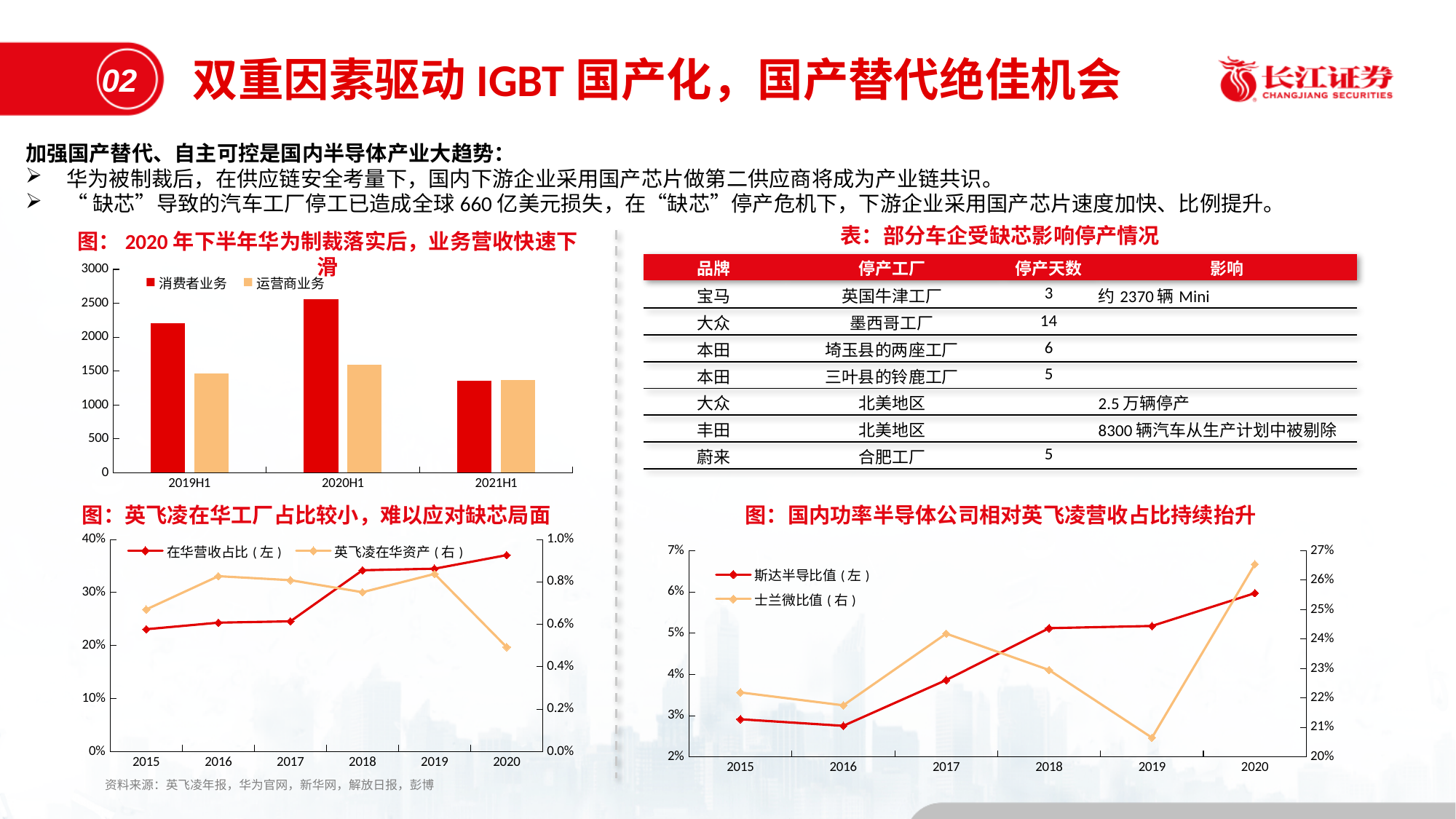

双重因素驱动IGBT国产化，国产替代绝佳机会
02
加强国产替代、自主可控是国内半导体产业大趋势：
华为被制裁后，在供应链安全考量下，国内下游企业采用国产芯片做第二供应商将成为产业链共识。
“缺芯”导致的汽车工厂停工已造成全球660亿美元损失，在“缺芯”停产危机下，下游企业采用国产芯片速度加快、比例提升。
表：部分车企受缺芯影响停产情况
图：2020年下半年华为制裁落实后，业务营收快速下滑

### Chart

| Category | 消费者业务 | 运营商业务 |
|---|---|---|
| 2019H1 | 2208.0 | 1465.0 |
| 2020H1 | 2558.0 | 1596.0 |
| 2021H1 | 1357.0 | 1369.0 |
| 品牌 | 停产工厂 | 停产天数 | 影响 |
| --- | --- | --- | --- |
| 宝马 | 英国牛津工厂 | 3 | 约2370辆Mini |
| 大众 | 墨西哥工厂 | 14 |  |
| 本田 | 埼玉县的两座工厂 | 6 |  |
| 本田 | 三叶县的铃鹿工厂 | 5 |  |
| 大众 | 北美地区 |  | 2.5万辆停产 |
| 丰田 | 北美地区 |  | 8300辆汽车从生产计划中被剔除 |
| 蔚来 | 合肥工厂 | 5 |  |
图：英飞凌在华工厂占比较小，难以应对缺芯局面
图：国内功率半导体公司相对英飞凌营收占比持续抬升

### Chart

| Category | 在华营收占比(左) | 英飞凌在华资产(右) |
|---|---|---|
| 2015 | 0.230716134598792 | 0.00670125378296585 |
| 2016 | 0.243163911632937 | 0.00826985854189336 |
| 2017 | 0.245646325923828 | 0.00808040993299172 |
| 2018 | 0.342018686669299 | 0.00751466275659824 |
| 2019 | 0.344874828745797 | 0.00837713534822602 |
| 2020 | 0.370491420567293 | 0.00492577597840756 |

### Chart

| Category | 斯达半导比值(左) | 士兰微比值(右) |
|---|---|---|
| 2015 | 0.029132385938668664 | 0.2218848167539267 |
| 2016 | 0.02753494282083863 | 0.2175158831003812 |
| 2017 | 0.038634005763688764 | 0.24185014409221903 |
| 2018 | 0.05122332118688184 | 0.22950546590317542 |
| 2019 | 0.05175081056044465 | 0.20652153774895785 |
| 2020 | 0.059704692556634305 | 0.2653843042071197 |
资料来源：英飞凌年报，华为官网，新华网，解放日报，彭博